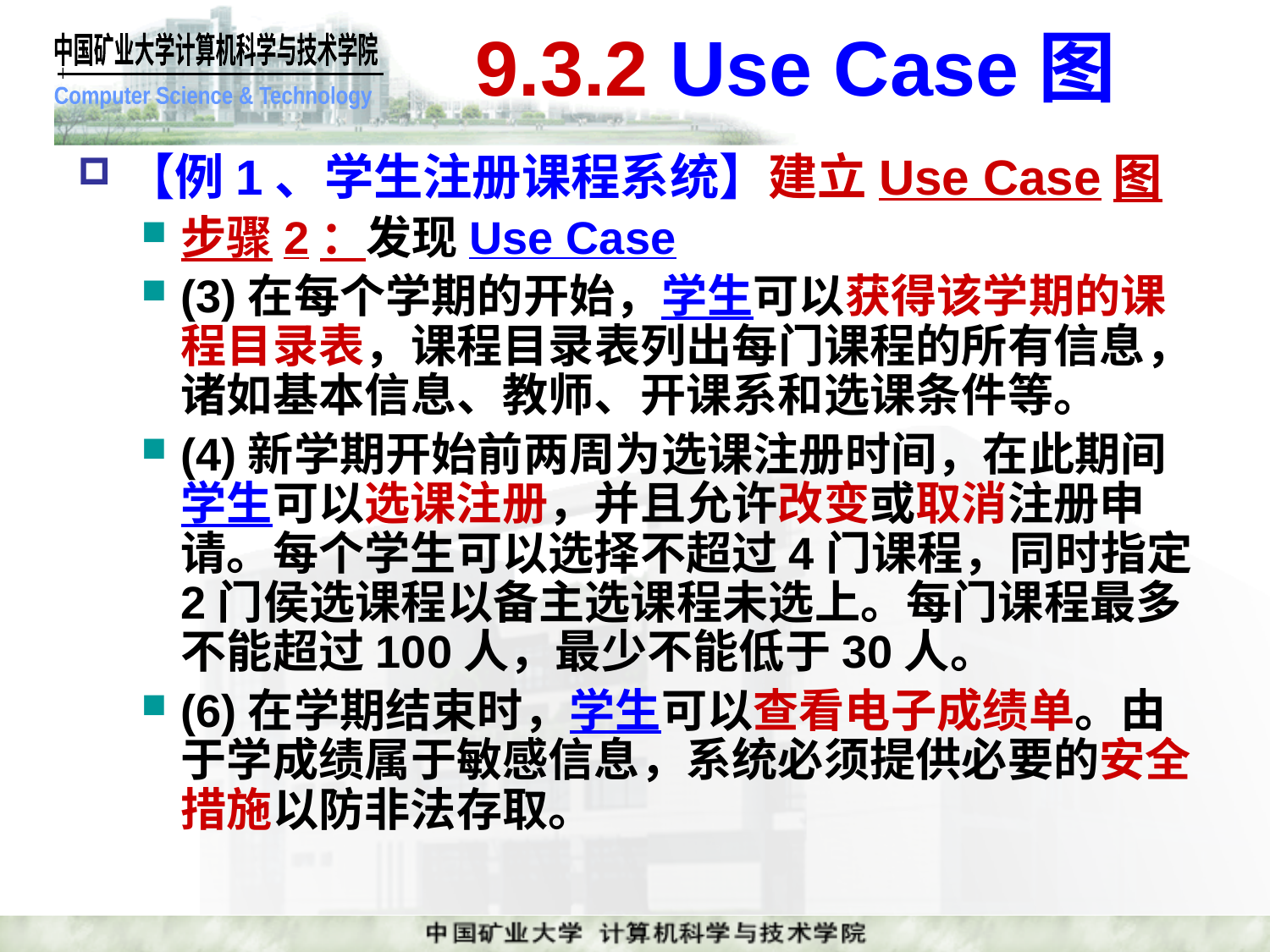

# 9.3.2 Use Case图
【例1、学生注册课程系统】建立Use Case图
步骤2：发现Use Case
(3)在每个学期的开始，学生可以获得该学期的课程目录表，课程目录表列出每门课程的所有信息，诸如基本信息、教师、开课系和选课条件等。
(4)新学期开始前两周为选课注册时间，在此期间学生可以选课注册，并且允许改变或取消注册申请。每个学生可以选择不超过4门课程，同时指定2门侯选课程以备主选课程未选上。每门课程最多不能超过100人，最少不能低于30人。
(6)在学期结束时，学生可以查看电子成绩单。由于学成绩属于敏感信息，系统必须提供必要的安全措施以防非法存取。

79